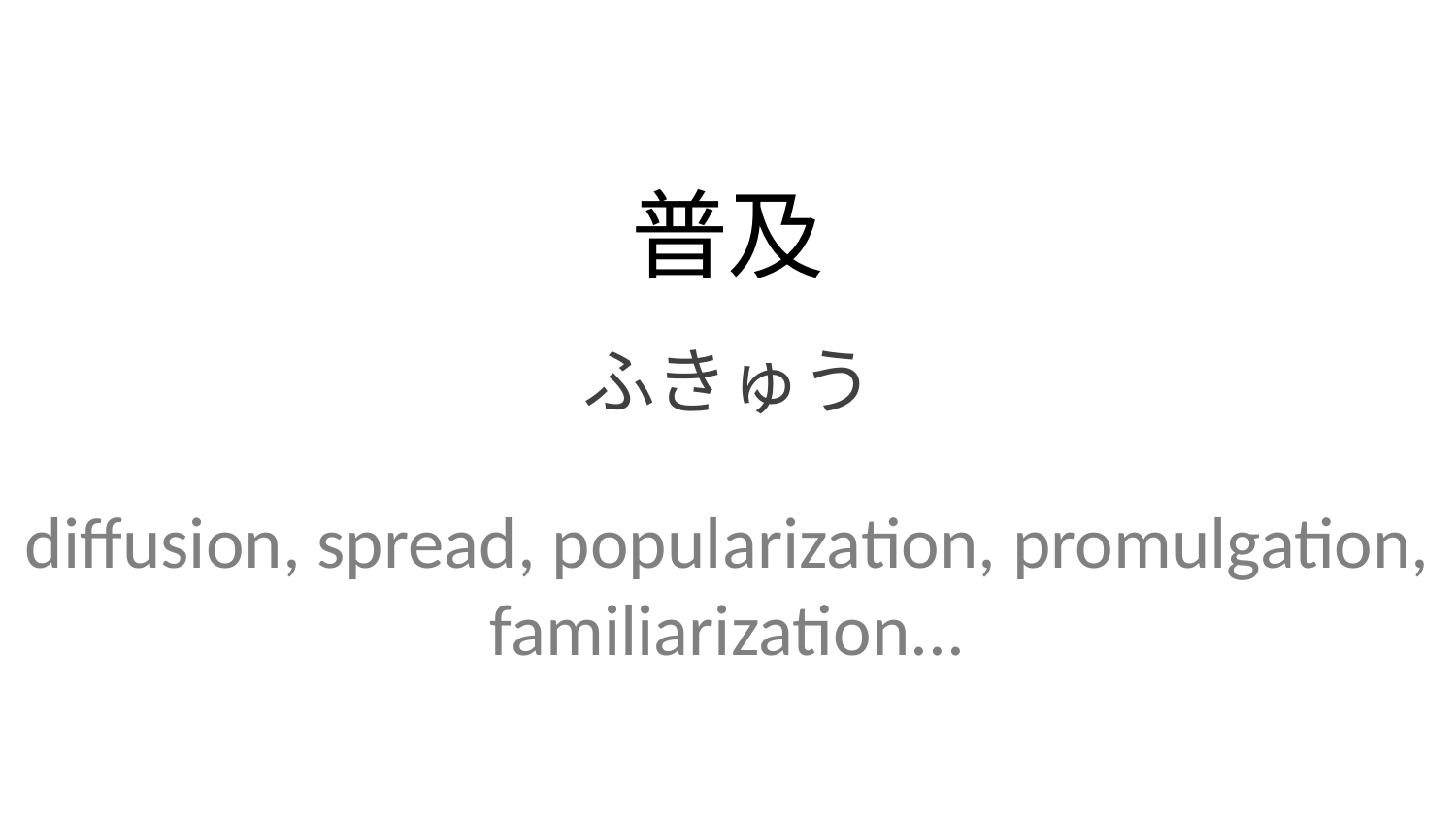

普及

ふきゅう
diffusion, spread, popularization, promulgation, familiarization...